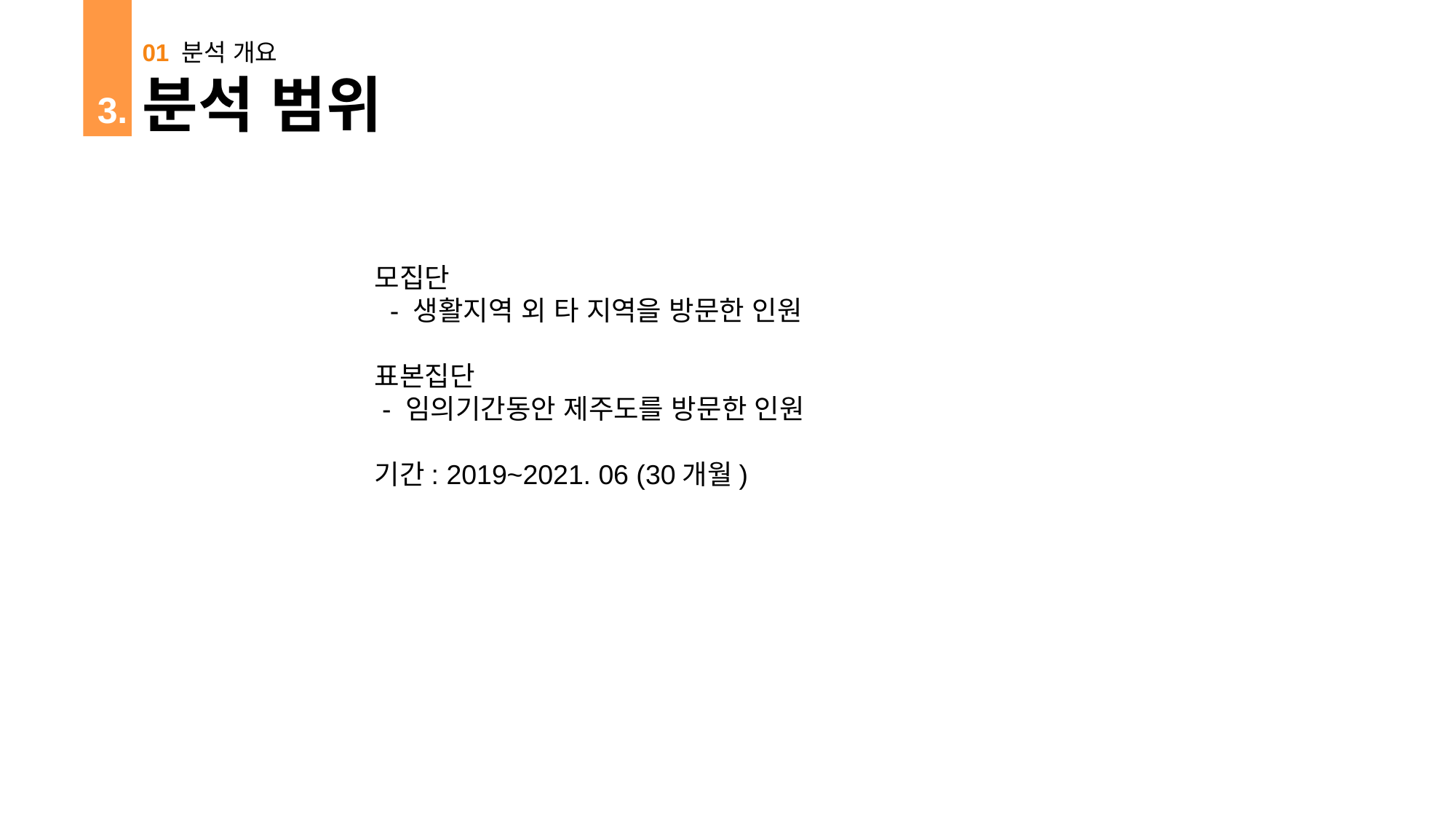

01 분석 개요
분석 범위
 3.
모집단
  - 생활지역 외 타 지역을 방문한 인원
표본집단
 - 임의기간동안 제주도를 방문한 인원
기간: 2019~2021. 06 (30개월)